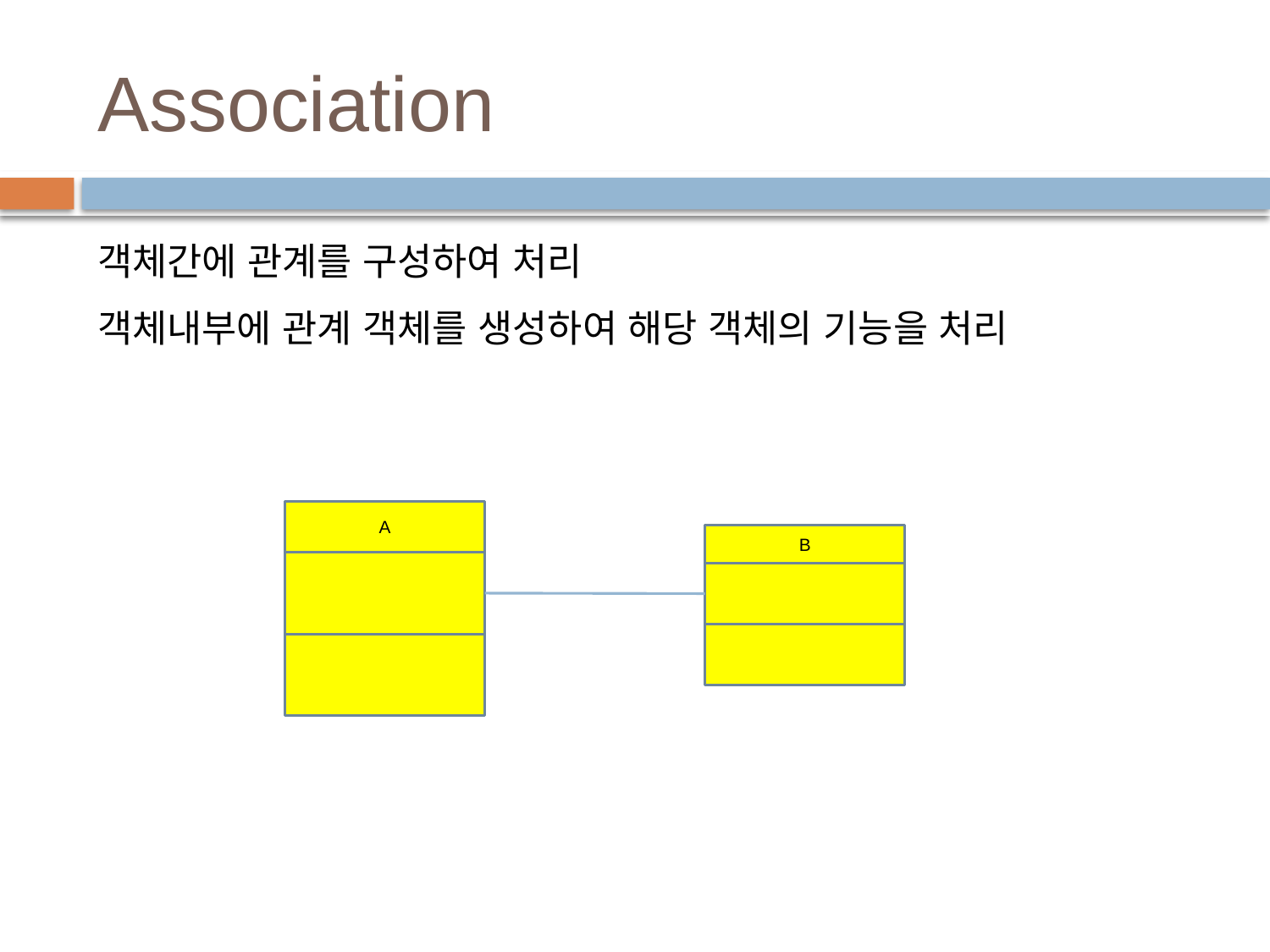

# Association
객체간에 관계를 구성하여 처리
객체내부에 관계 객체를 생성하여 해당 객체의 기능을 처리

A

B